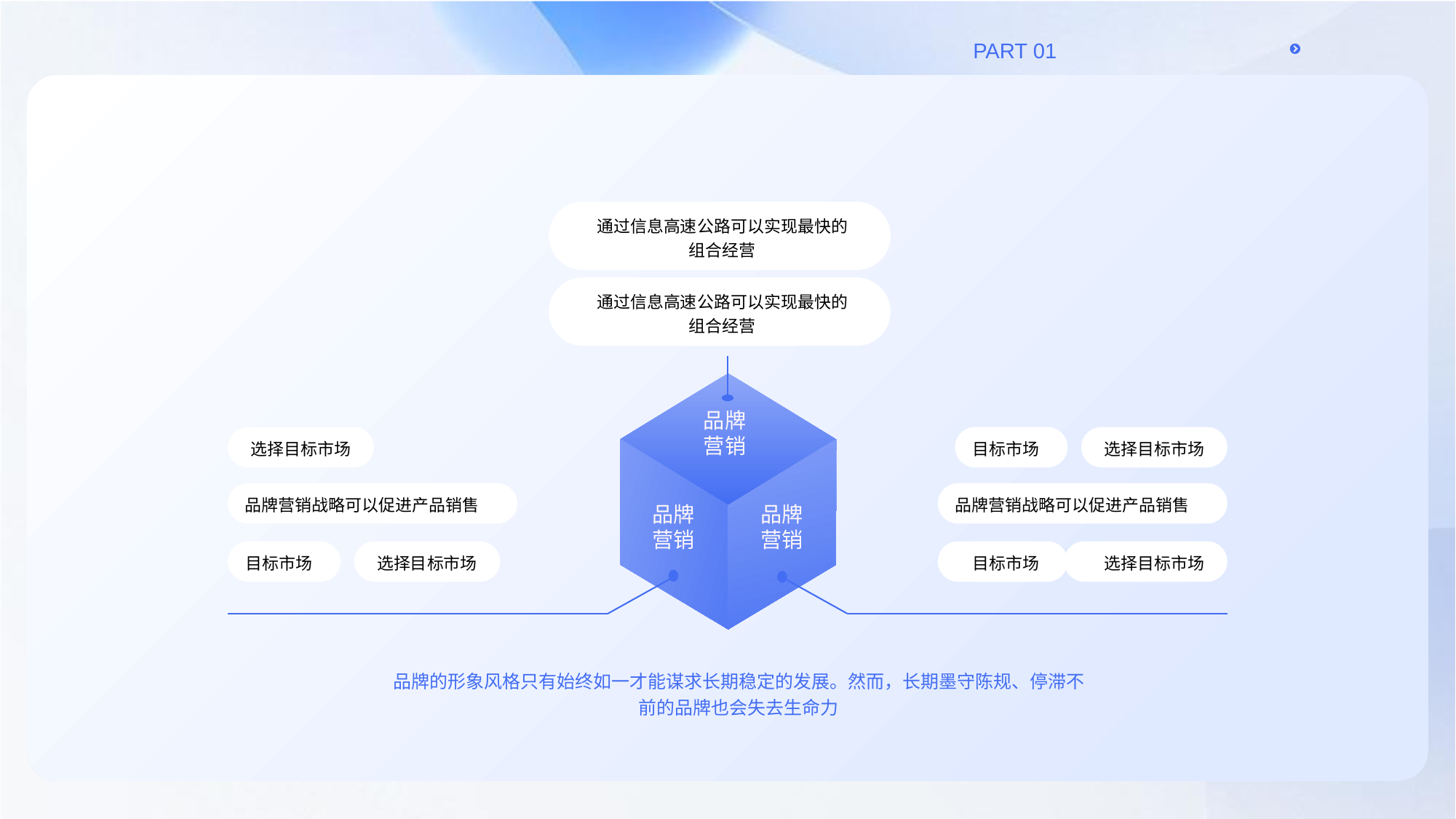

通过信息高速公路可以实现最快的组合经营

通过信息高速公路可以实现最快的组合经营

品牌
营销

选择目标市场

目标市场

选择目标市场

品牌营销战略可以促进产品销售

品牌营销战略可以促进产品销售
品牌
营销
品牌
营销

目标市场

选择目标市场

目标市场

目标市场

选择目标市场

选择目标市场

品牌的形象风格只有始终如一才能谋求长期稳定的发展。然而，长期墨守陈规、停滞不前的品牌也会失去生命力